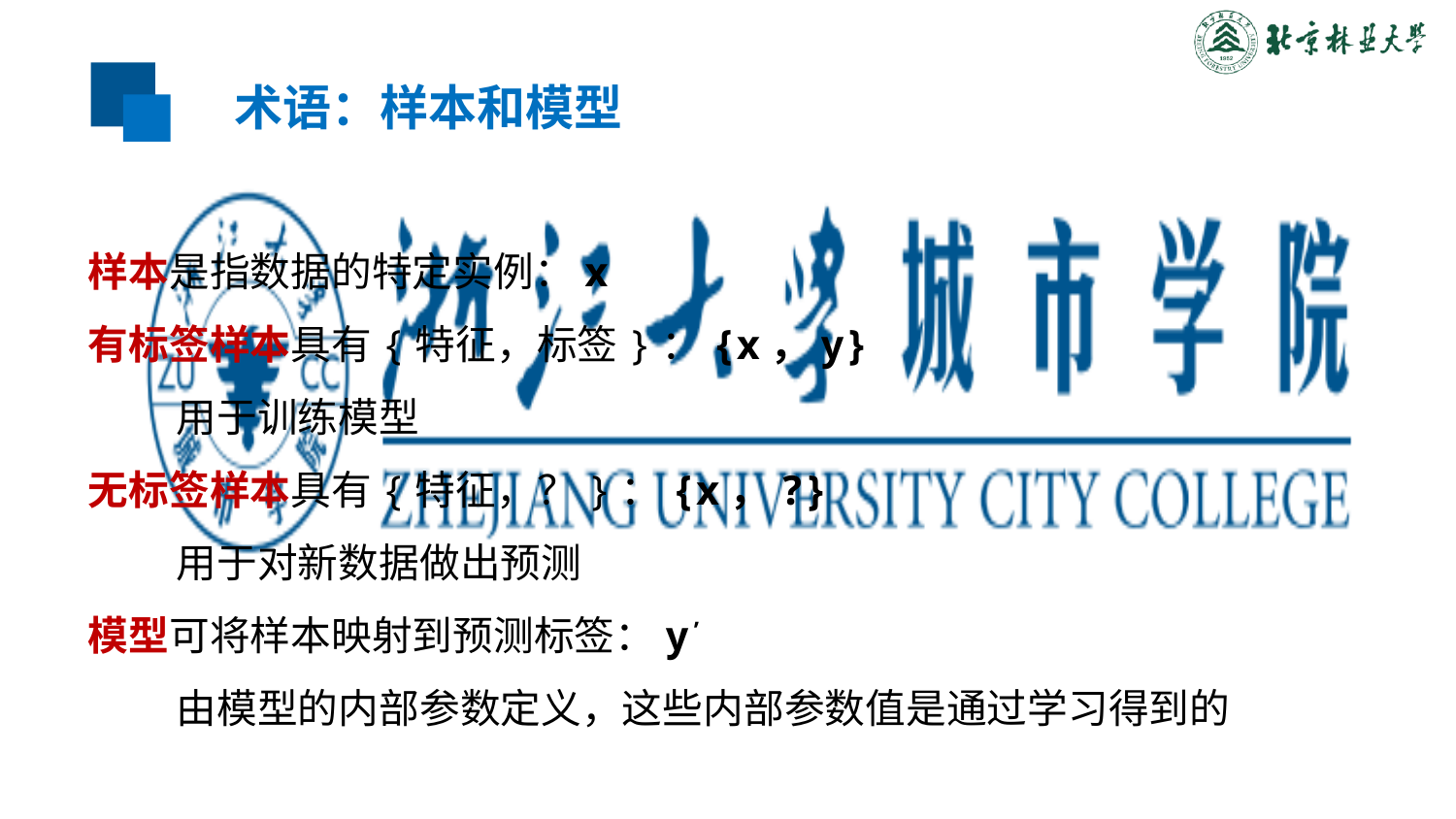

术语：样本和模型
样本是指数据的特定实例：x
有标签样本具有{特征，标签}：{x，y}
	用于训练模型
无标签样本具有{特征，？}：{x，?}
	用于对新数据做出预测
模型可将样本映射到预测标签：y’
	由模型的内部参数定义，这些内部参数值是通过学习得到的
11